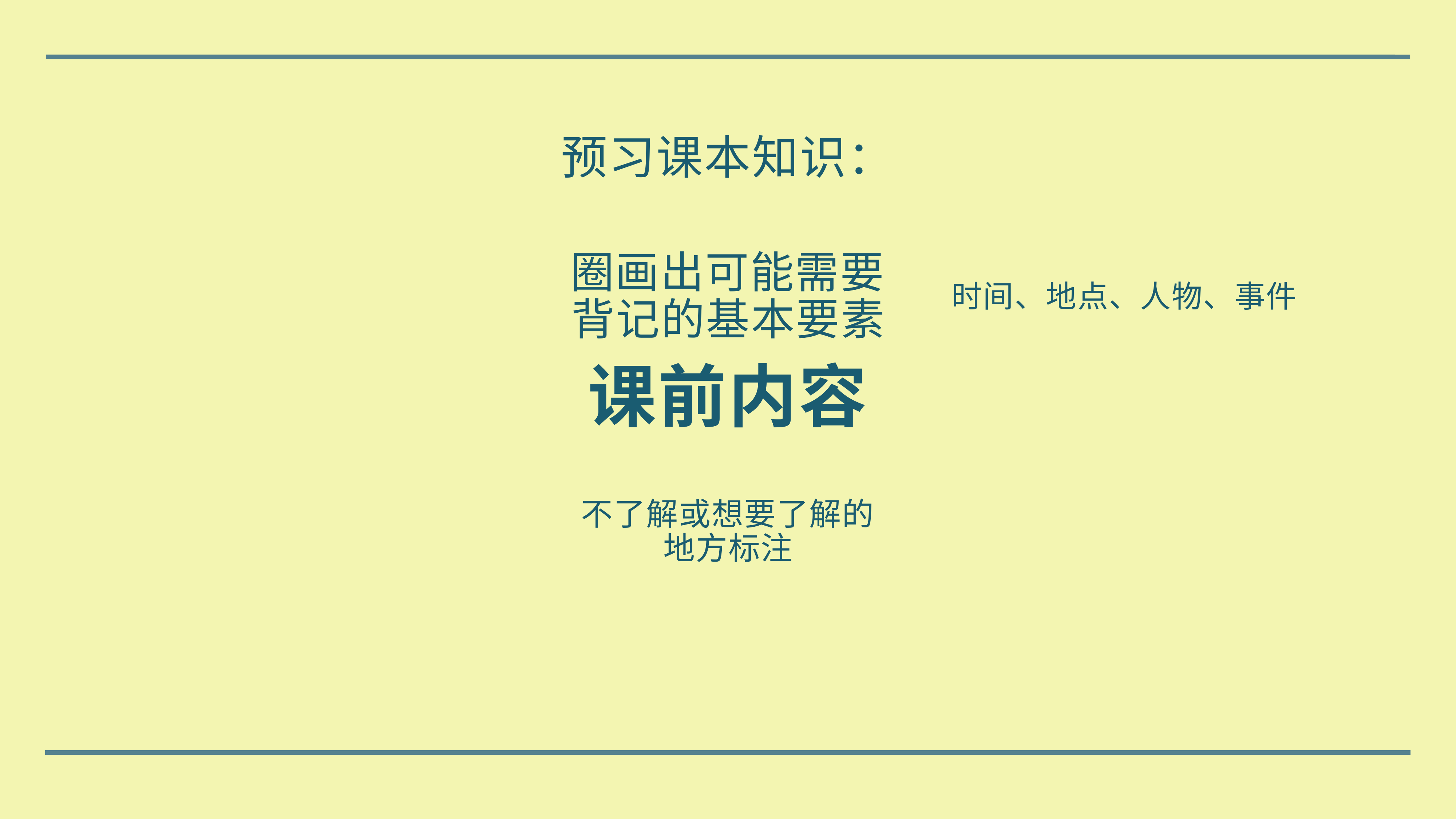

预习课本知识：
圈画出可能需要背记的基本要素
课前内容
时间、地点、人物、事件
不了解或想要了解的地方标注